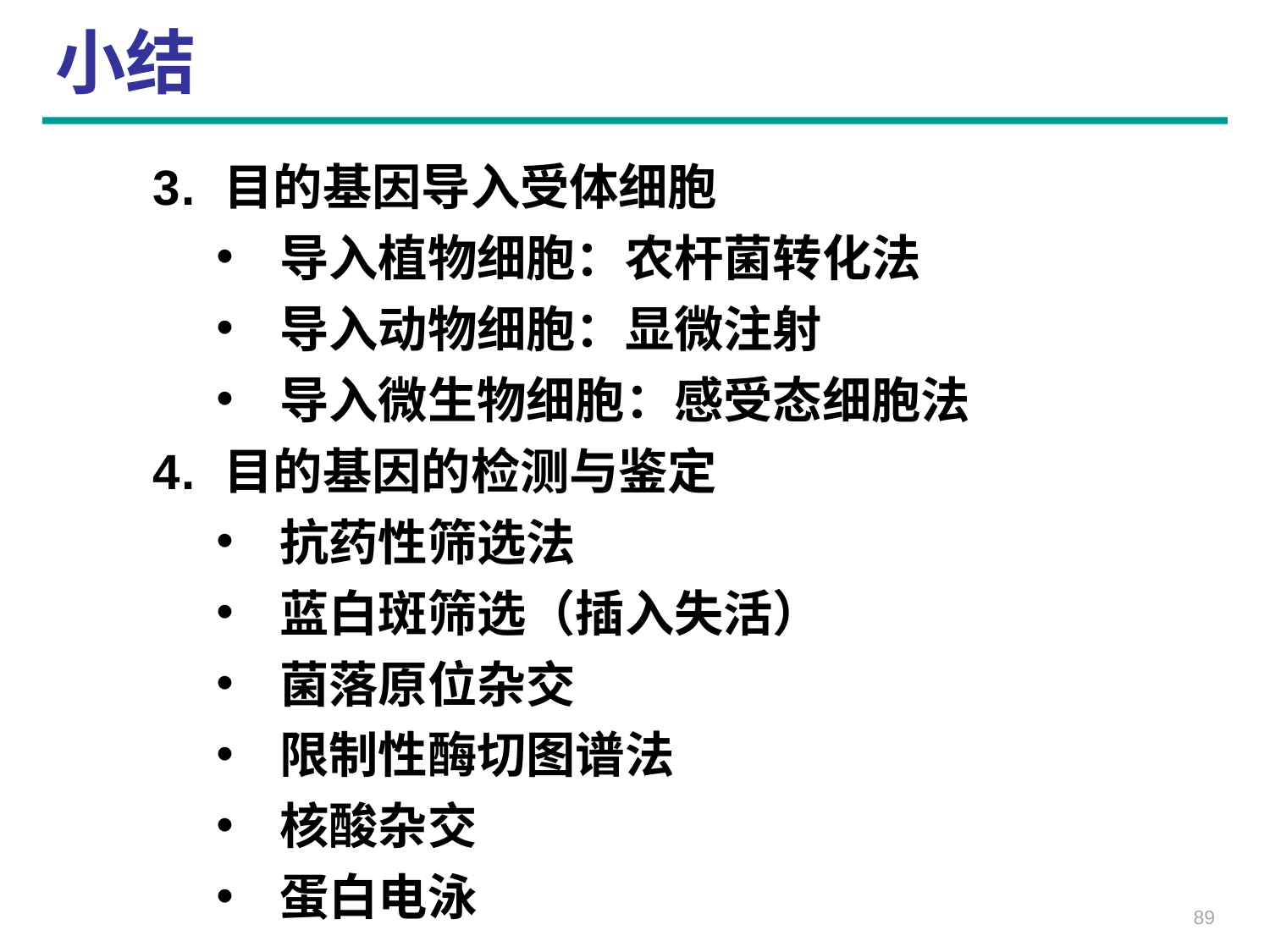

# 小结
目的基因导入受体细胞
导入植物细胞：农杆菌转化法
导入动物细胞：显微注射
导入微生物细胞：感受态细胞法
目的基因的检测与鉴定
抗药性筛选法
蓝白斑筛选（插入失活）
菌落原位杂交
限制性酶切图谱法
核酸杂交
蛋白电泳
89